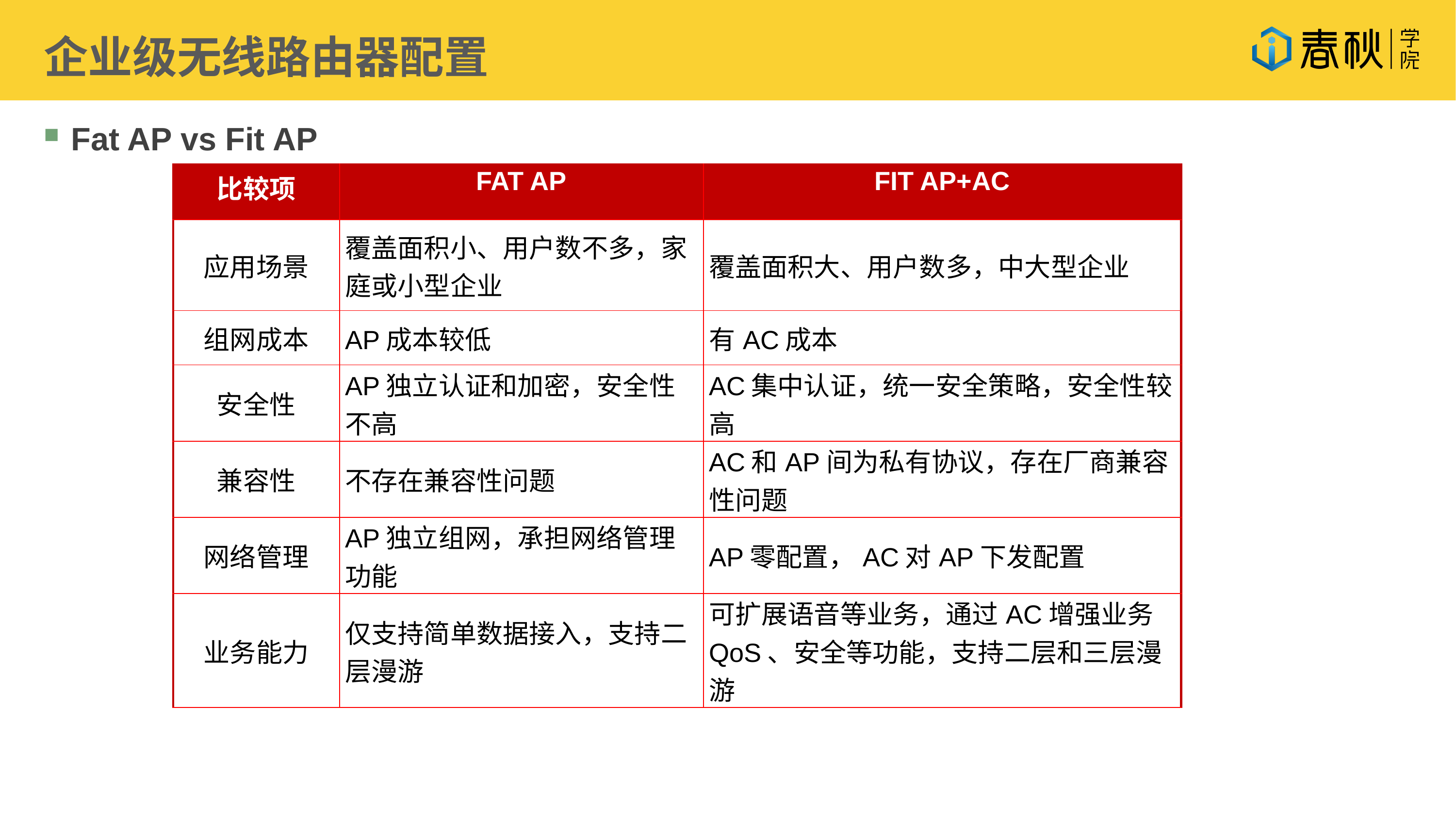

企业级无线路由器配置
Fat AP vs Fit AP

| 比较项 | FAT AP | FIT AP+AC |
| --- | --- | --- |
| 应用场景 | 覆盖面积小、用户数不多，家庭或小型企业 | 覆盖面积大、用户数多，中大型企业 |
| 组网成本 | AP成本较低 | 有AC成本 |
| 安全性 | AP独立认证和加密，安全性不高 | AC集中认证，统一安全策略，安全性较高 |
| 兼容性 | 不存在兼容性问题 | AC和AP间为私有协议，存在厂商兼容性问题 |
| 网络管理 | AP独立组网，承担网络管理功能 | AP零配置，AC对AP下发配置 |
| 业务能力 | 仅支持简单数据接入，支持二层漫游 | 可扩展语音等业务，通过AC增强业务QoS、安全等功能，支持二层和三层漫游 |